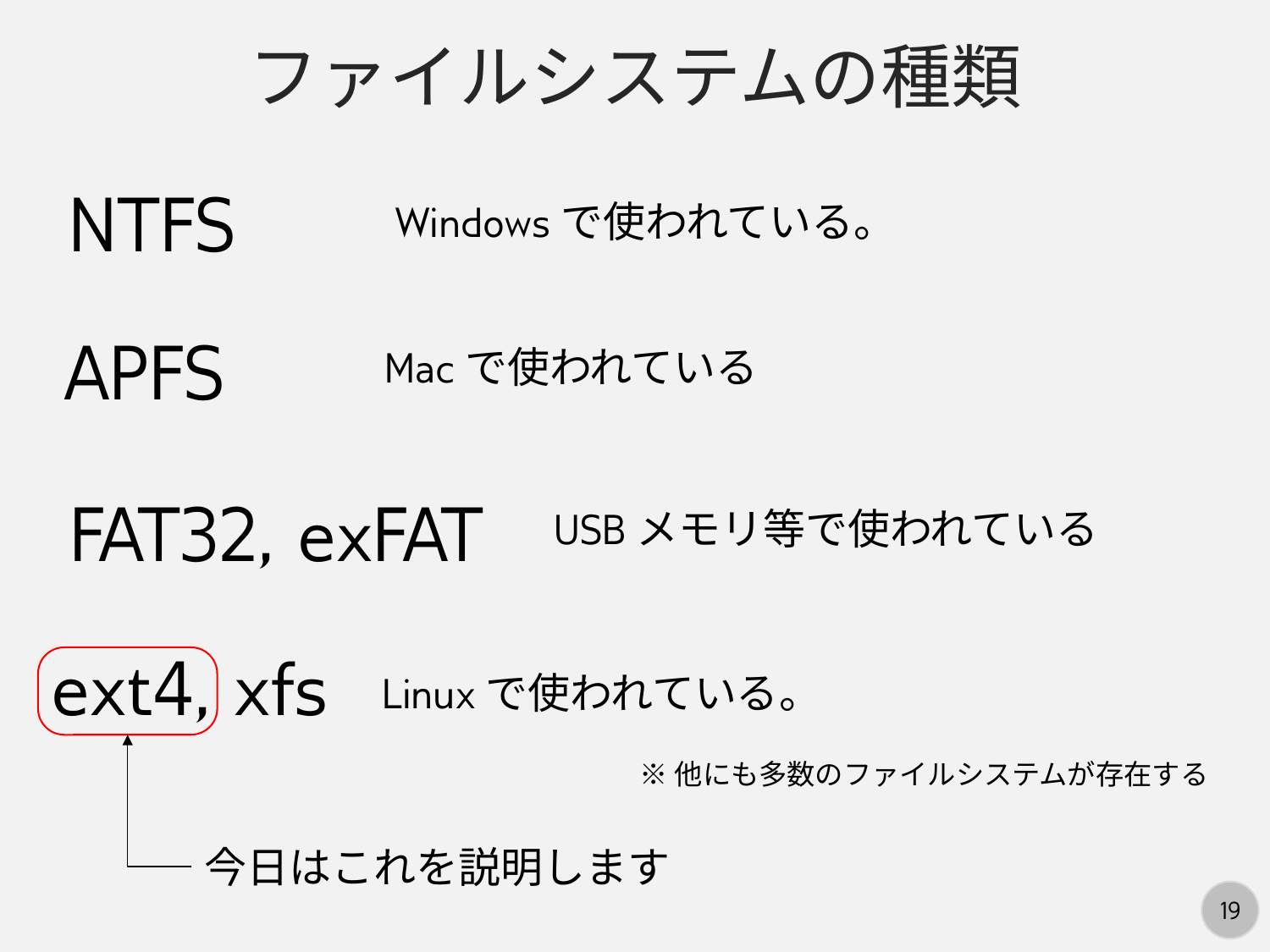

ファイルシステムの種類
NTFS
Windowsで使われている。
APFS
Macで使われている
FAT32, exFAT
USBメモリ等で使われている
ext4, xfs

Linuxで使われている。
※他にも多数のファイルシステムが存在する
今日はこれを説明します